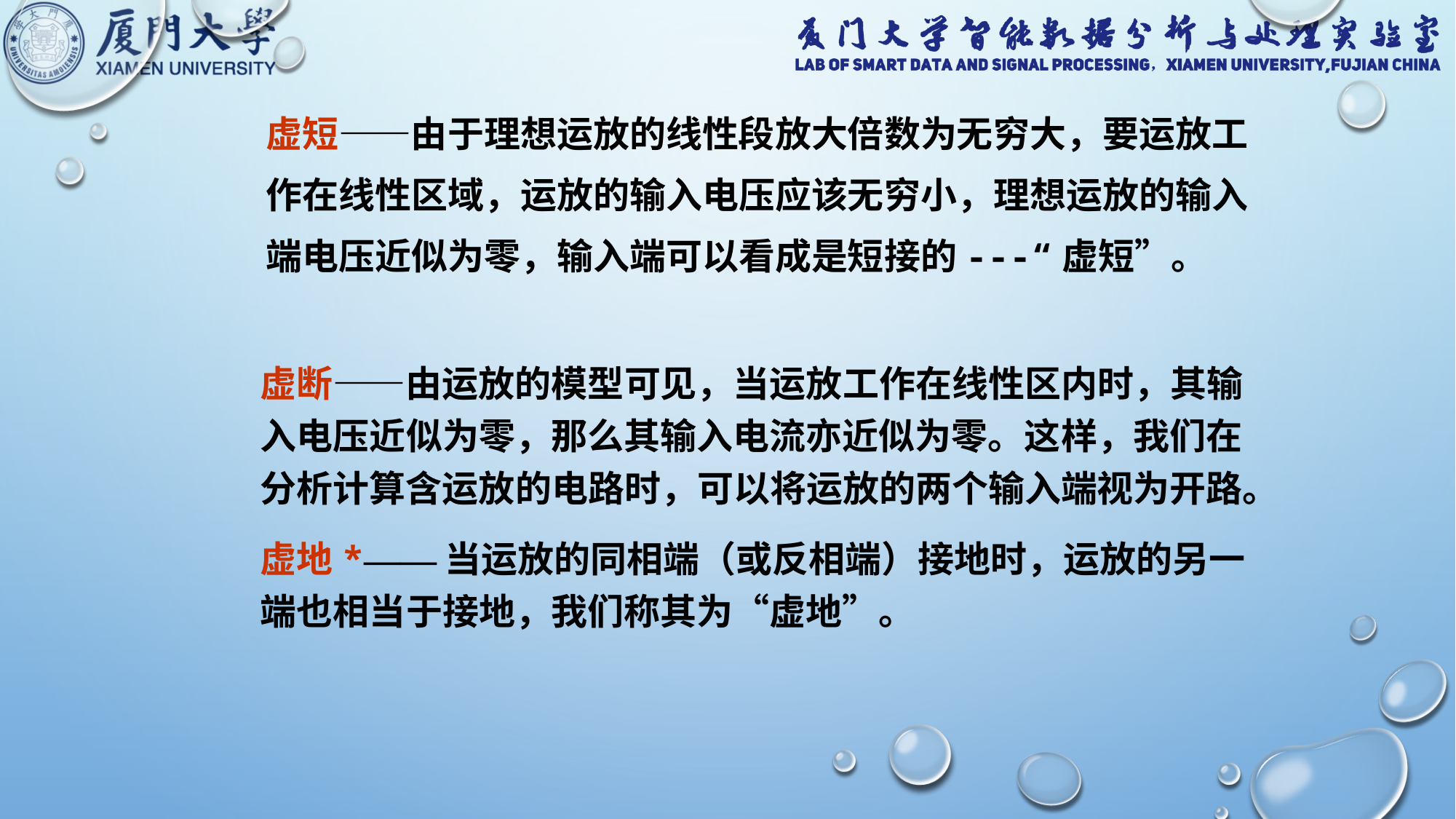

虚短——由于理想运放的线性段放大倍数为无穷大，要运放工作在线性区域，运放的输入电压应该无穷小，理想运放的输入端电压近似为零，输入端可以看成是短接的---“虚短”。
虚断——由运放的模型可见，当运放工作在线性区内时，其输入电压近似为零，那么其输入电流亦近似为零。这样，我们在分析计算含运放的电路时，可以将运放的两个输入端视为开路。
虚地*——当运放的同相端（或反相端）接地时，运放的另一端也相当于接地，我们称其为“虚地”。